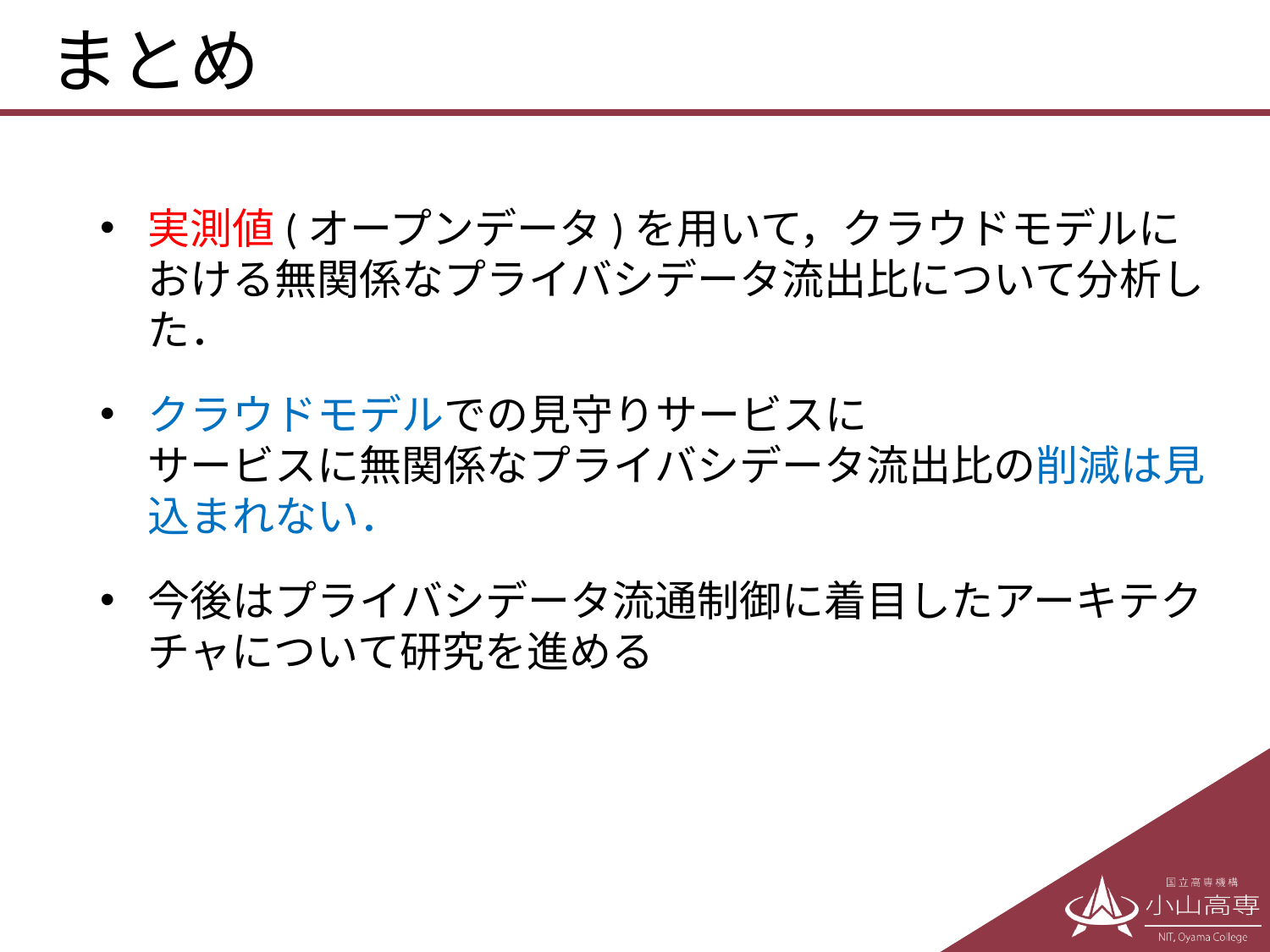

# まとめ
実測値(オープンデータ)を用いて，クラウドモデルにおける無関係なプライバシデータ流出比について分析した．
クラウドモデルでの見守りサービスに
サービスに無関係なプライバシデータ流出比の削減は見込まれない．
今後はプライバシデータ流通制御に着目したアーキテクチャについて研究を進める